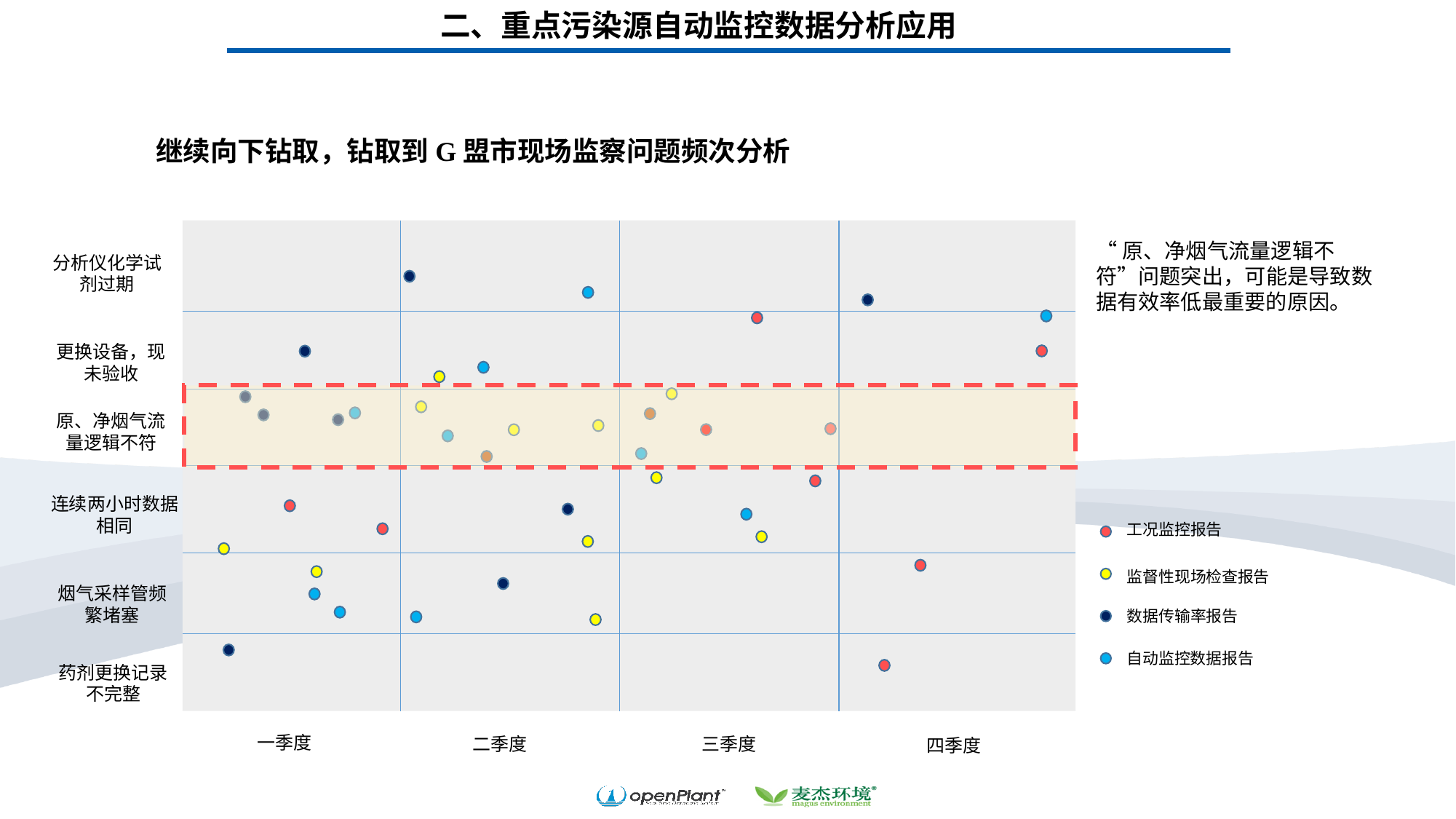

二、重点污染源自动监控数据分析应用
继续向下钻取，钻取到G盟市现场监察问题频次分析

分析仪化学试剂过期

更换设备，现未验收

原、净烟气流量逻辑不符

连续两小时数据相同

烟气采样管频繁堵塞

药剂更换记录不完整

一季度
二季度
三季度
四季度
“原、净烟气流量逻辑不符”问题突出，可能是导致数据有效率低最重要的原因。

工况监控报告

监督性现场检查报告

数据传输率报告

自动监控数据报告